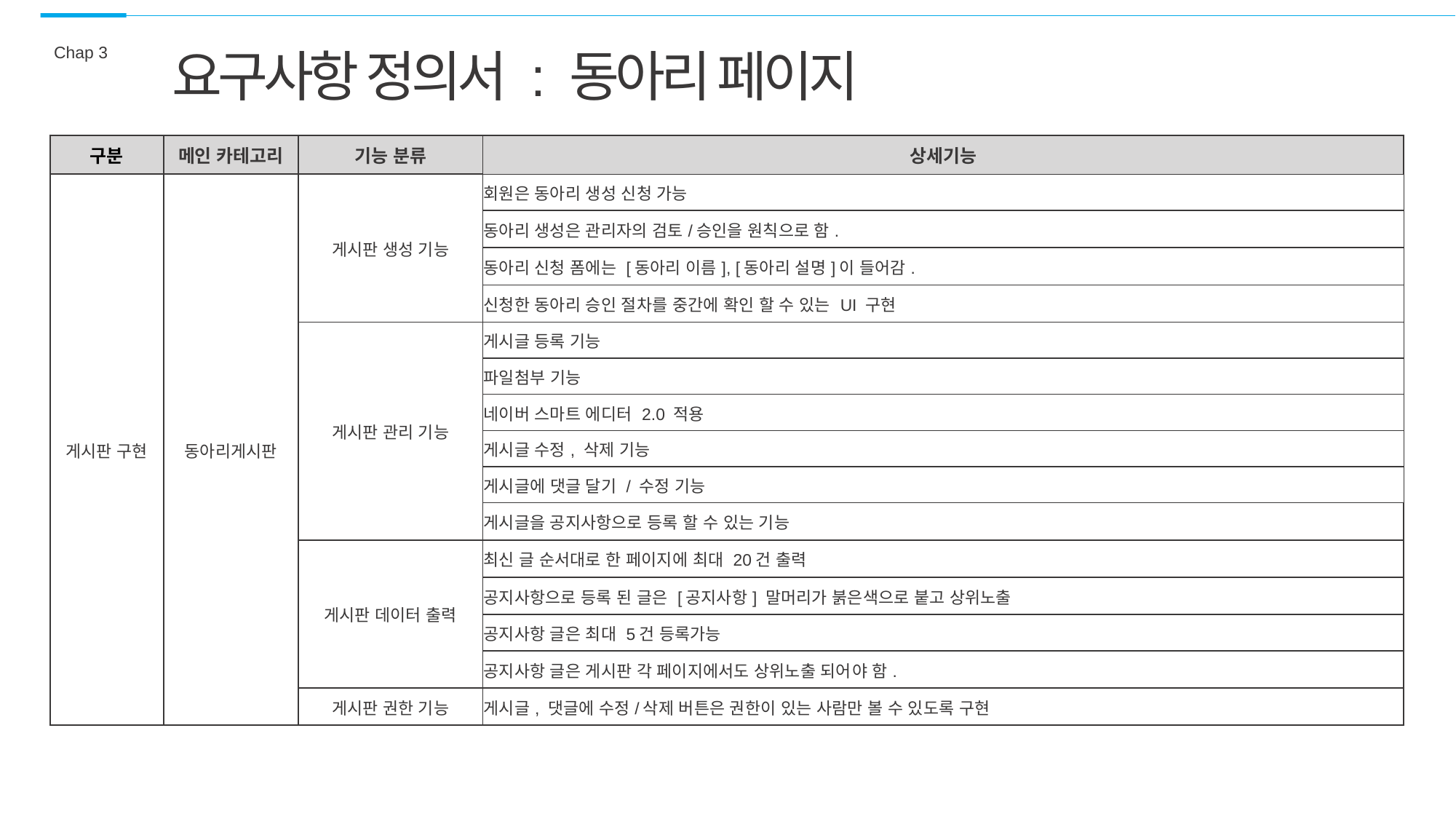

Chap 3
요구사항 정의서 : 동아리 페이지
| 구분 | 메인 카테고리 | 기능 분류 | 상세기능 |
| --- | --- | --- | --- |
| 게시판 구현 | 동아리게시판 | 게시판 생성 기능 | 회원은 동아리 생성 신청 가능 |
|  |  |  | 동아리 생성은 관리자의 검토/승인을 원칙으로 함. |
|  |  |  | 동아리 신청 폼에는 [동아리 이름], [동아리 설명]이 들어감. |
|  |  |  | 신청한 동아리 승인 절차를 중간에 확인 할 수 있는 UI 구현 |
|  |  | 게시판 관리 기능 | 게시글 등록 기능 |
|  |  |  | 파일첨부 기능 |
|  |  |  | 네이버 스마트 에디터 2.0 적용 |
|  |  |  | 게시글 수정, 삭제 기능 |
|  |  |  | 게시글에 댓글 달기 / 수정 기능 |
|  |  |  | 게시글을 공지사항으로 등록 할 수 있는 기능 |
|  |  | 게시판 데이터 출력 | 최신 글 순서대로 한 페이지에 최대 20건 출력 |
|  |  |  | 공지사항으로 등록 된 글은 [공지사항] 말머리가 붉은색으로 붙고 상위노출 |
|  |  |  | 공지사항 글은 최대 5건 등록가능 |
|  |  |  | 공지사항 글은 게시판 각 페이지에서도 상위노출 되어야 함. |
|  |  | 게시판 권한 기능 | 게시글, 댓글에 수정/삭제 버튼은 권한이 있는 사람만 볼 수 있도록 구현 |